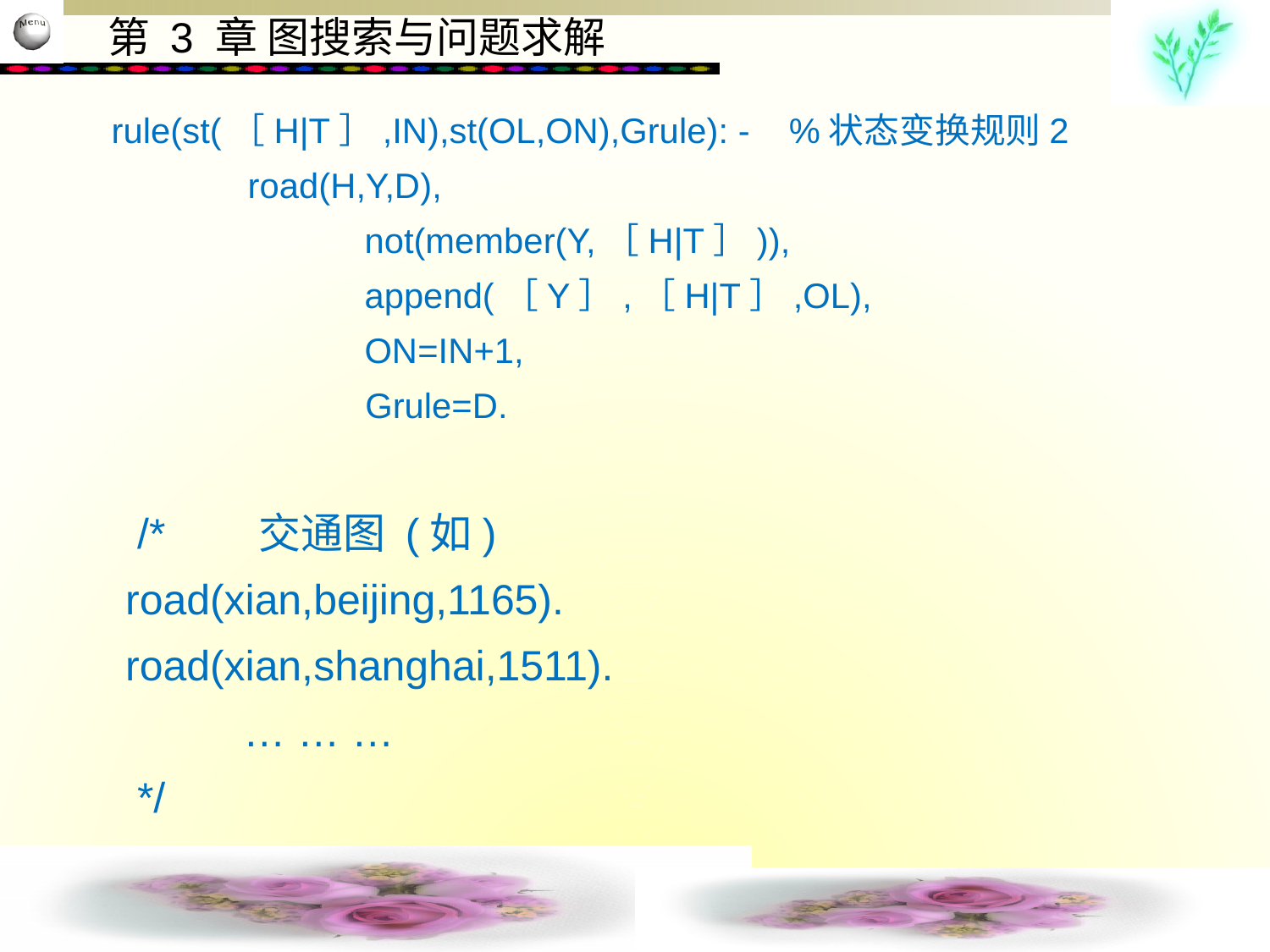

rule(st(［H|T］,IN),st(OL,ON),Grule): -    %状态变换规则2
               road(H,Y,D),
                           not(member(Y,［H|T］)),
                           append(［Y］,［H|T］,OL),
                           ON=IN+1,
        	              Grule=D.

   /*       交通图 (如)
  road(xian,beijing,1165).
  road(xian,shanghai,1511).
            … … …
   */